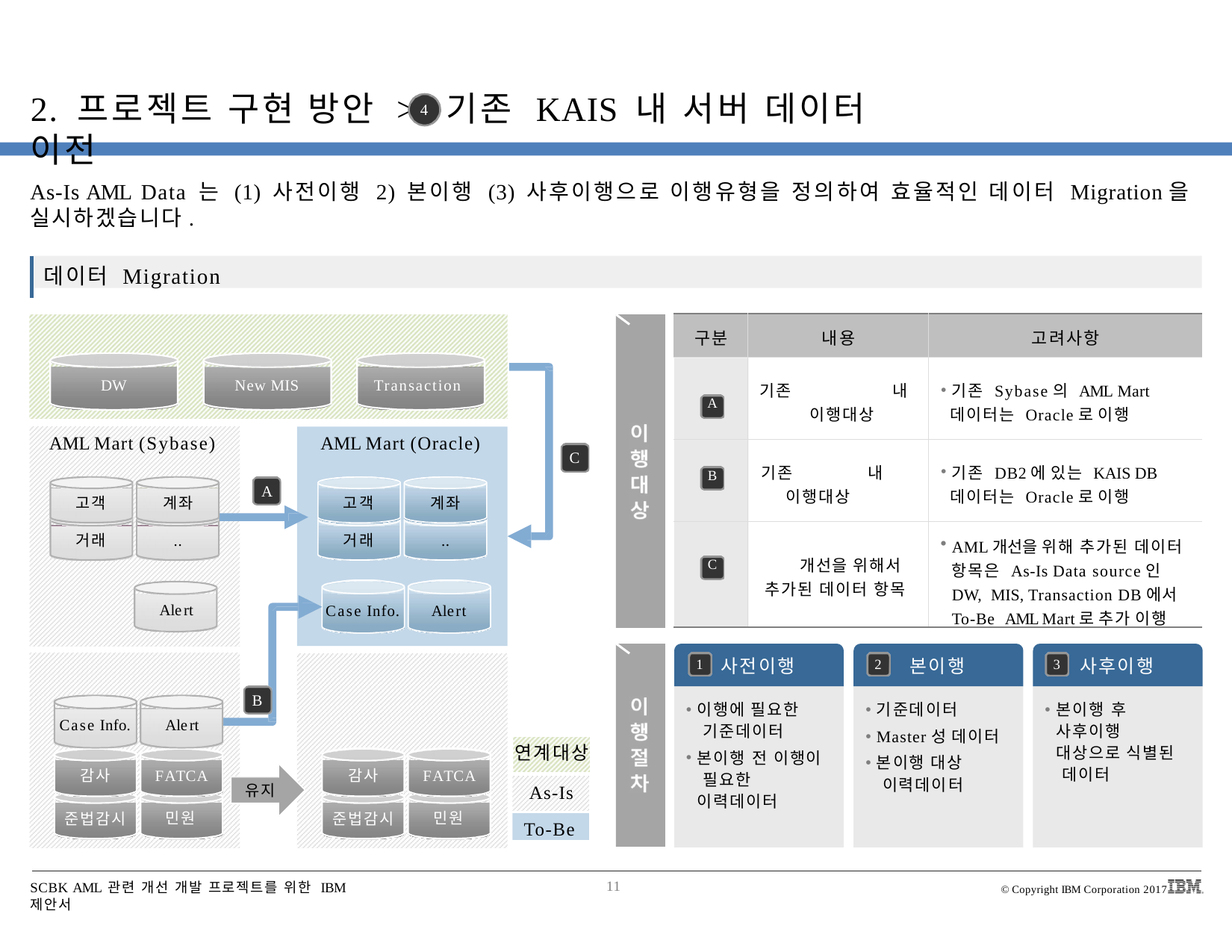

# 2. 프로젝트 구현 방안 >	기존 KAIS 내 서버 데이터 이전

4

As-Is AML Data 는 (1) 사전이행 2) 본이행 (3) 사후이행으로 이행유형을 정의하여 효율적인 데이터 Migration을  실시하겠습니다.

데이터 Migration

| 구분 | 내용 | 고려사항 |
| --- | --- | --- |
| A | 기존 내 이행대상 | 기존 Sybase의 AML Mart 데이터는 Oracle로 이행 |
| B | 기존 내 이행대상 | 기존 DB2에 있는 KAIS DB 데이터는 Oracle로 이행 |
| C | 개선을 위해서 추가된 데이터 항목 | AML개선을 위해 추가된 데이터 항목은 As-Is Data source인 DW, MIS, Transaction DB에서 To-Be AML Mart로 추가 이행 |

Data Source

DW
New MIS
Transaction

AML Mart (Sybase)
AML Mart (Oracle)

C

A

고객
거래
계좌
..
고객
거래
계좌
..

Alert
Case Info.
Alert

사전이행
본이행
사후이행

1
2
3

KAIS DB (DB2)
KAIS DB (DB2)

B
기준데이터
Master성 데이터
본이행 대상  이력데이터

이행에 필요한  기준데이터
본이행 전 이행이  필요한  이력데이터
본이행 후  사후이행  대상으로 식별된  데이터

Case Info.
Alert

연계대상
As-Is

감사

준법감시
FATCA
감사

준법감시
FATCA

유지

민원
민원
To-Be

SCBK AML 관련 개선 개발 프로젝트를 위한 IBM 제안서
11

© Copyright IBM Corporation 2017